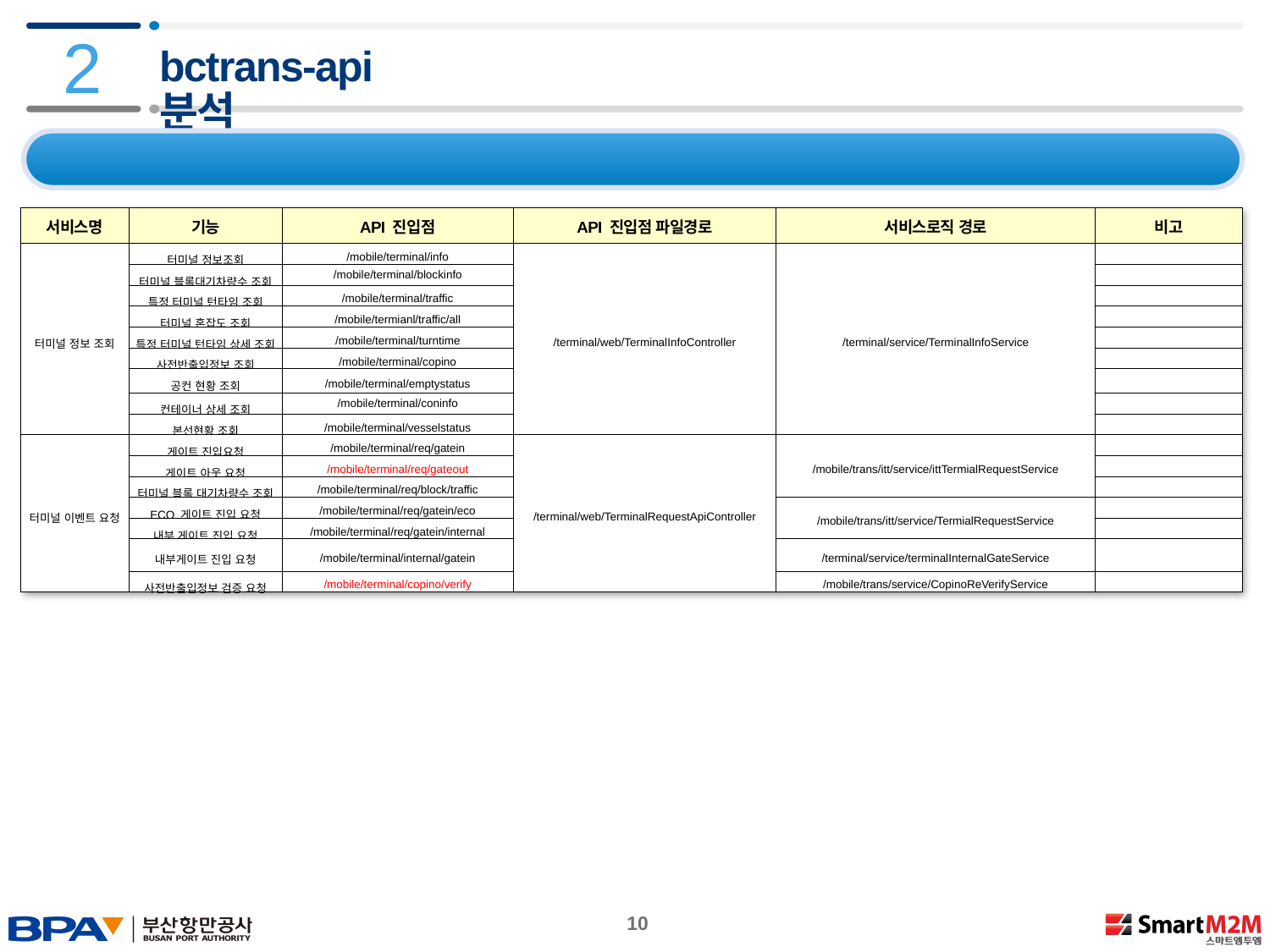

2
# bctrans-api 분석
2.1 bctrans 기능 요약 – 터미널 정보조회
| 서비스명 | 기능 | API 진입점 | API 진입점 파일경로 | 서비스로직 경로 | 비고 |
| --- | --- | --- | --- | --- | --- |
| 터미널 정보 조회 | 터미널 정보조회 | /mobile/terminal/info | /terminal/web/TerminalInfoController | /terminal/service/TerminalInfoService |  |
|  | 터미널 블록대기차량수 조회 | /mobile/terminal/blockinfo |  |  |  |
|  | 특정 터미널 턴타임 조회 | /mobile/terminal/traffic |  |  |  |
|  | 터미널 혼잡도 조회 | /mobile/termianl/traffic/all |  |  |  |
|  | 특정 터미널 턴타임 상세 조회 | /mobile/terminal/turntime |  |  |  |
|  | 사전반출입정보 조회 | /mobile/terminal/copino |  |  |  |
|  | 공컨 현황 조회 | /mobile/terminal/emptystatus |  |  |  |
|  | 컨테이너 상세 조회 | /mobile/terminal/coninfo |  |  |  |
|  | 본선현황 조회 | /mobile/terminal/vesselstatus |  |  |  |
| 터미널 이벤트 요청 | 게이트 진입요청 | /mobile/terminal/req/gatein | /terminal/web/TerminalRequestApiController | /mobile/trans/itt/service/ittTermialRequestService |  |
|  | 게이트 아웃 요청 | /mobile/terminal/req/gateout |  |  |  |
|  | 터미널 블록 대기차량수 조회 | /mobile/terminal/req/block/traffic |  |  |  |
|  | ECO 게이트 진입 요청 | /mobile/terminal/req/gatein/eco |  | /mobile/trans/itt/service/TermialRequestService |  |
|  | 내부 게이트 진입 요청 | /mobile/terminal/req/gatein/internal |  |  |  |
|  | 내부게이트 진입 요청 | /mobile/terminal/internal/gatein |  | /terminal/service/terminalInternalGateService |  |
|  | 사전반출입정보 검증 요청 | /mobile/terminal/copino/verify |  | /mobile/trans/service/CopinoReVerifyService |  |
  10